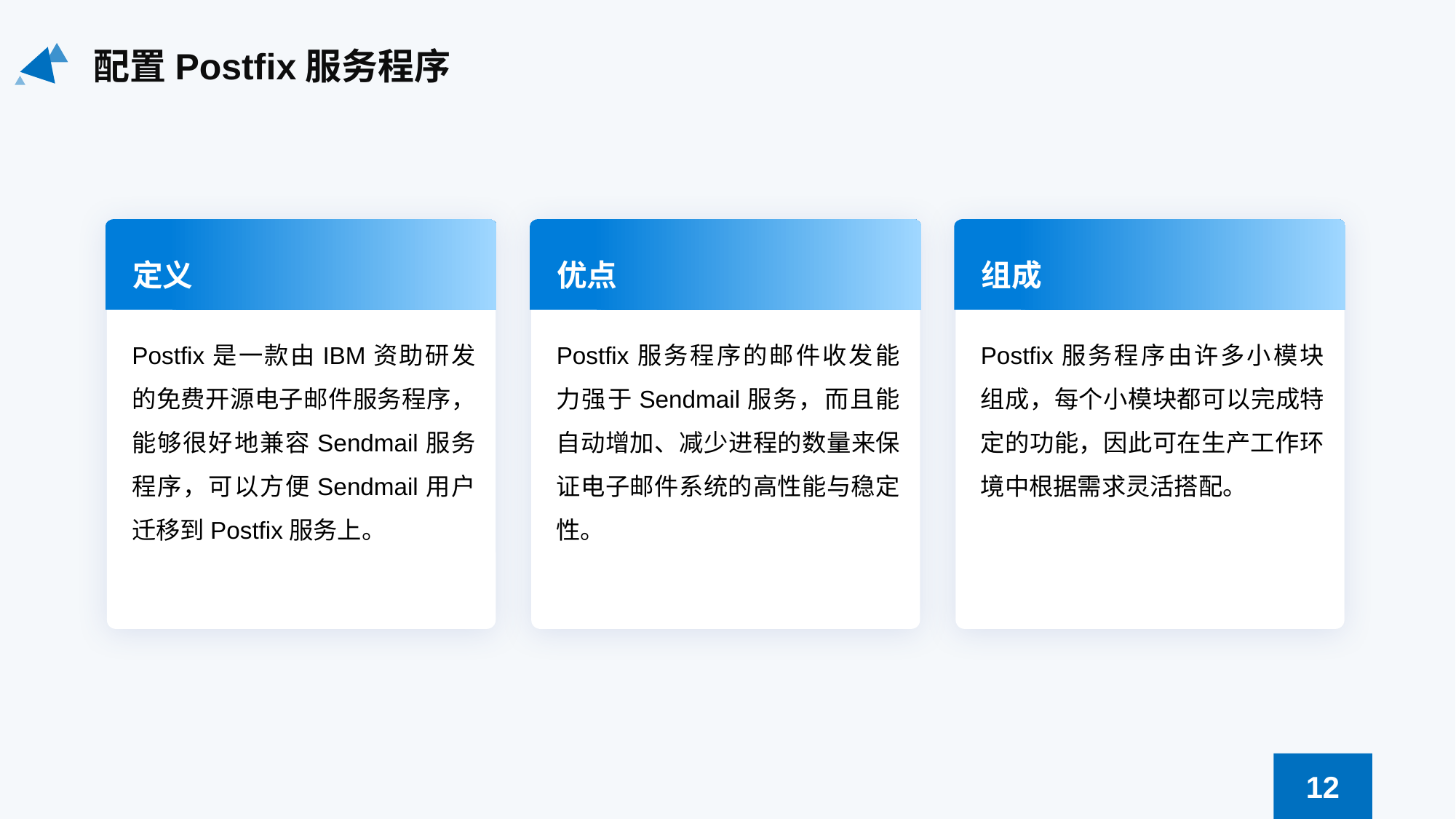

配置Postfix服务程序

定义
Postfix是一款由IBM资助研发的免费开源电子邮件服务程序，能够很好地兼容Sendmail服务程序，可以方便Sendmail用户迁移到Postfix服务上。

优点
Postfix服务程序的邮件收发能力强于Sendmail服务，而且能自动增加、减少进程的数量来保证电子邮件系统的高性能与稳定性。

组成
Postfix服务程序由许多小模块组成，每个小模块都可以完成特定的功能，因此可在生产工作环境中根据需求灵活搭配。

12